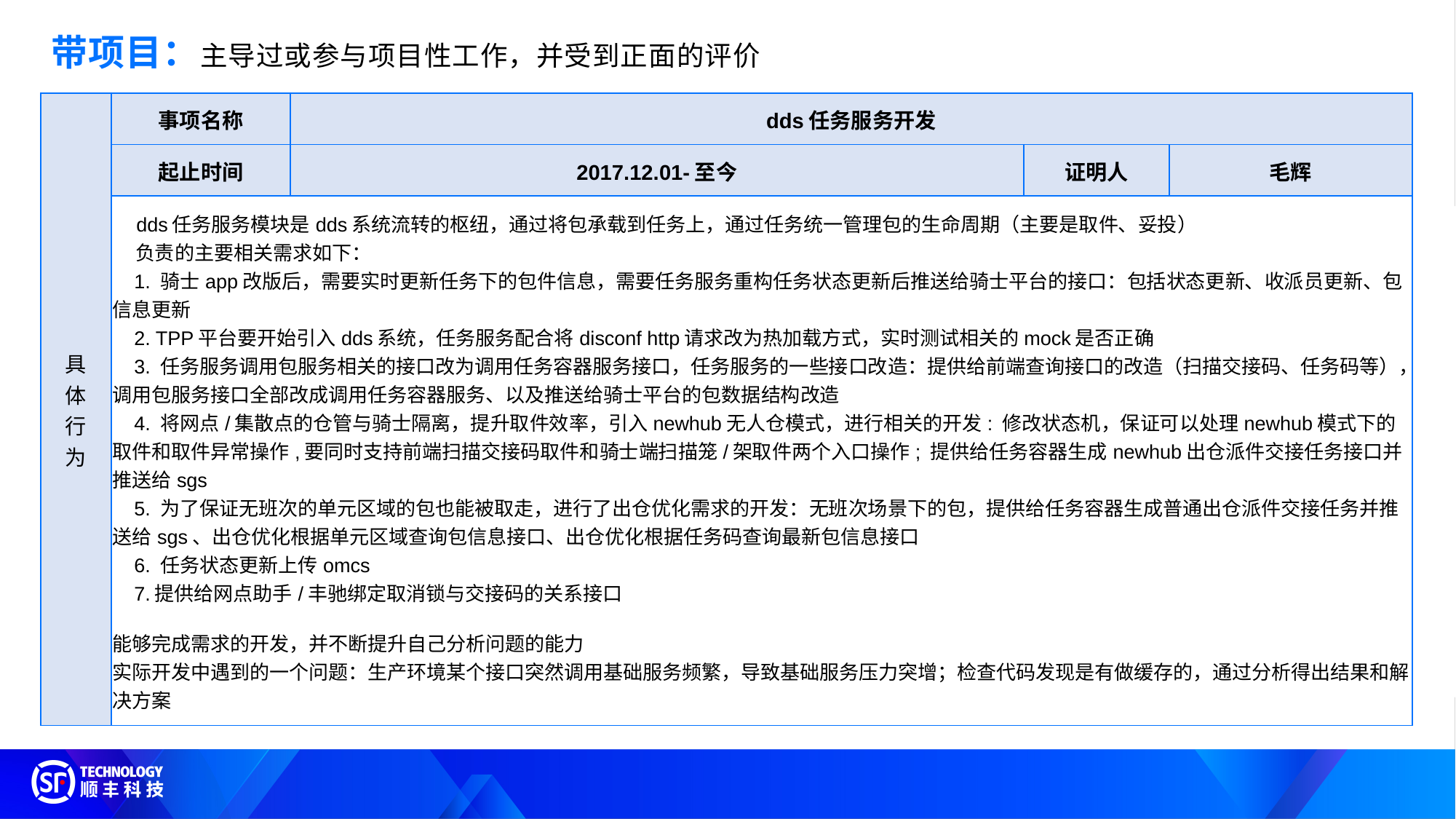

带项目：主导过或参与项目性工作，并受到正面的评价
| 具 体 行 为 | 事项名称 | dds任务服务开发 |  |  |
| --- | --- | --- | --- | --- |
|  | 起止时间 | 2017.12.01-至今 | 证明人 | 毛辉 |
|  | dds任务服务模块是dds系统流转的枢纽，通过将包承载到任务上，通过任务统一管理包的生命周期（主要是取件、妥投） 负责的主要相关需求如下： 1. 骑士app改版后，需要实时更新任务下的包件信息，需要任务服务重构任务状态更新后推送给骑士平台的接口：包括状态更新、收派员更新、包信息更新 2. TPP平台要开始引入dds系统，任务服务配合将disconf http请求改为热加载方式，实时测试相关的mock是否正确 3. 任务服务调用包服务相关的接口改为调用任务容器服务接口，任务服务的一些接口改造：提供给前端查询接口的改造（扫描交接码、任务码等），调用包服务接口全部改成调用任务容器服务、以及推送给骑士平台的包数据结构改造 4. 将网点/集散点的仓管与骑士隔离，提升取件效率，引入newhub无人仓模式，进行相关的开发: 修改状态机，保证可以处理newhub模式下的取件和取件异常操作,要同时支持前端扫描交接码取件和骑士端扫描笼/架取件两个入口操作; 提供给任务容器生成newhub出仓派件交接任务接口并推送给sgs 5. 为了保证无班次的单元区域的包也能被取走，进行了出仓优化需求的开发：无班次场景下的包，提供给任务容器生成普通出仓派件交接任务并推送给sgs、出仓优化根据单元区域查询包信息接口、出仓优化根据任务码查询最新包信息接口 6. 任务状态更新上传omcs 7.提供给网点助手/丰驰绑定取消锁与交接码的关系接口 能够完成需求的开发，并不断提升自己分析问题的能力 实际开发中遇到的一个问题：生产环境某个接口突然调用基础服务频繁，导致基础服务压力突增；检查代码发现是有做缓存的，通过分析得出结果和解决方案 |  |  |  |